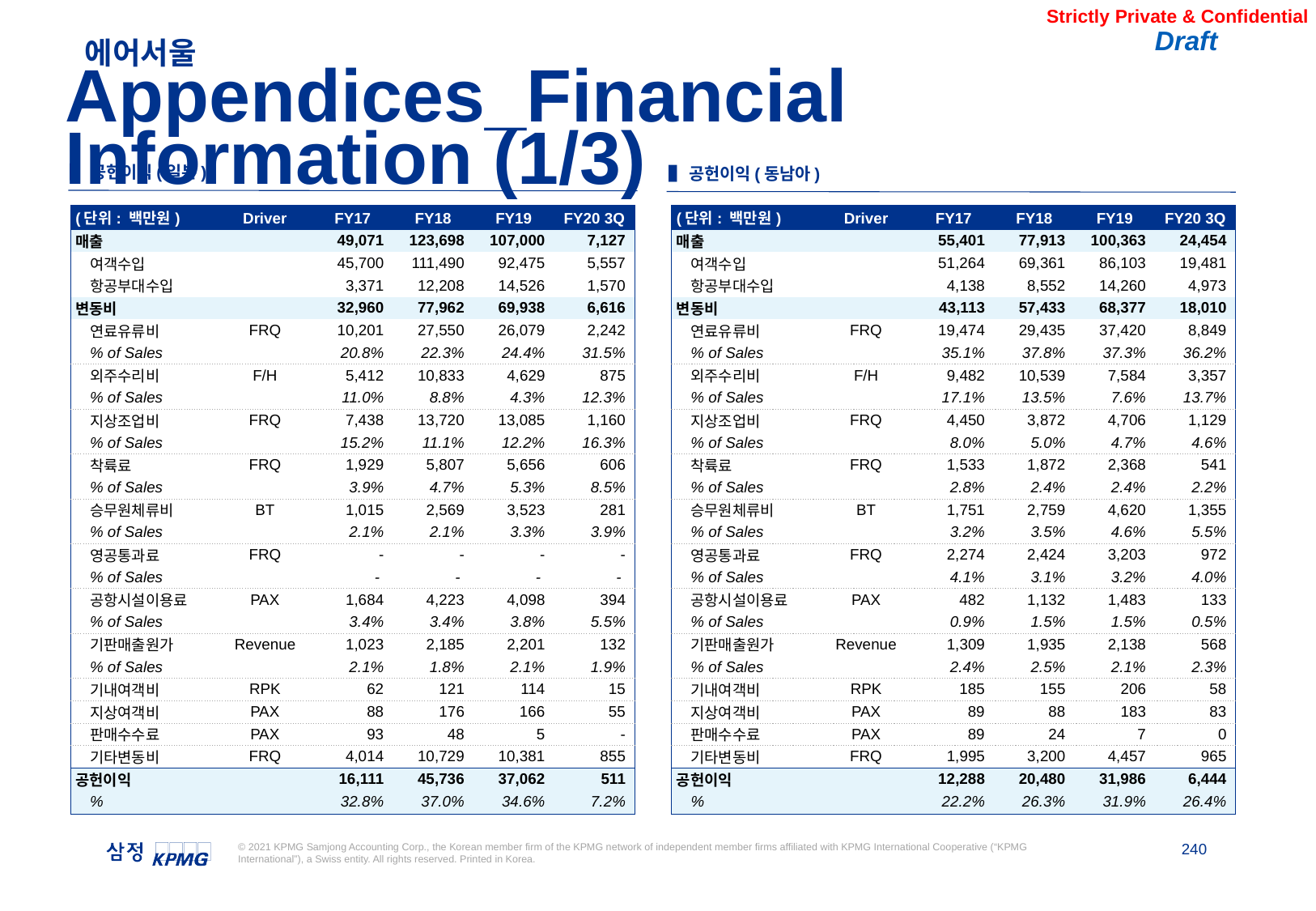

에어서울
Appendices_Financial Information (1/3)
▌공헌이익(일본)

▌공헌이익(동남아)

| (단위: 백만원) | Driver | FY17 | FY18 | FY19 | FY20 3Q |
| --- | --- | --- | --- | --- | --- |
| 매출 |  | 49,071 | 123,698 | 107,000 | 7,127 |
| 여객수입 |  | 45,700 | 111,490 | 92,475 | 5,557 |
| 항공부대수입 |  | 3,371 | 12,208 | 14,526 | 1,570 |
| 변동비 |  | 32,960 | 77,962 | 69,938 | 6,616 |
| 연료유류비 | FRQ | 10,201 | 27,550 | 26,079 | 2,242 |
| % of Sales |  | 20.8% | 22.3% | 24.4% | 31.5% |
| 외주수리비 | F/H | 5,412 | 10,833 | 4,629 | 875 |
| % of Sales |  | 11.0% | 8.8% | 4.3% | 12.3% |
| 지상조업비 | FRQ | 7,438 | 13,720 | 13,085 | 1,160 |
| % of Sales |  | 15.2% | 11.1% | 12.2% | 16.3% |
| 착륙료 | FRQ | 1,929 | 5,807 | 5,656 | 606 |
| % of Sales |  | 3.9% | 4.7% | 5.3% | 8.5% |
| 승무원체류비 | BT | 1,015 | 2,569 | 3,523 | 281 |
| % of Sales |  | 2.1% | 2.1% | 3.3% | 3.9% |
| 영공통과료 | FRQ | - | - | - | - |
| % of Sales |  | - | - | - | - |
| 공항시설이용료 | PAX | 1,684 | 4,223 | 4,098 | 394 |
| % of Sales |  | 3.4% | 3.4% | 3.8% | 5.5% |
| 기판매출원가 | Revenue | 1,023 | 2,185 | 2,201 | 132 |
| % of Sales |  | 2.1% | 1.8% | 2.1% | 1.9% |
| 기내여객비 | RPK | 62 | 121 | 114 | 15 |
| 지상여객비 | PAX | 88 | 176 | 166 | 55 |
| 판매수수료 | PAX | 93 | 48 | 5 | - |
| 기타변동비 | FRQ | 4,014 | 10,729 | 10,381 | 855 |
| 공헌이익 |  | 16,111 | 45,736 | 37,062 | 511 |
| % |  | 32.8% | 37.0% | 34.6% | 7.2% |
| (단위: 백만원) | Driver | FY17 | FY18 | FY19 | FY20 3Q |
| --- | --- | --- | --- | --- | --- |
| 매출 |  | 55,401 | 77,913 | 100,363 | 24,454 |
| 여객수입 |  | 51,264 | 69,361 | 86,103 | 19,481 |
| 항공부대수입 |  | 4,138 | 8,552 | 14,260 | 4,973 |
| 변동비 |  | 43,113 | 57,433 | 68,377 | 18,010 |
| 연료유류비 | FRQ | 19,474 | 29,435 | 37,420 | 8,849 |
| % of Sales |  | 35.1% | 37.8% | 37.3% | 36.2% |
| 외주수리비 | F/H | 9,482 | 10,539 | 7,584 | 3,357 |
| % of Sales |  | 17.1% | 13.5% | 7.6% | 13.7% |
| 지상조업비 | FRQ | 4,450 | 3,872 | 4,706 | 1,129 |
| % of Sales |  | 8.0% | 5.0% | 4.7% | 4.6% |
| 착륙료 | FRQ | 1,533 | 1,872 | 2,368 | 541 |
| % of Sales |  | 2.8% | 2.4% | 2.4% | 2.2% |
| 승무원체류비 | BT | 1,751 | 2,759 | 4,620 | 1,355 |
| % of Sales |  | 3.2% | 3.5% | 4.6% | 5.5% |
| 영공통과료 | FRQ | 2,274 | 2,424 | 3,203 | 972 |
| % of Sales |  | 4.1% | 3.1% | 3.2% | 4.0% |
| 공항시설이용료 | PAX | 482 | 1,132 | 1,483 | 133 |
| % of Sales |  | 0.9% | 1.5% | 1.5% | 0.5% |
| 기판매출원가 | Revenue | 1,309 | 1,935 | 2,138 | 568 |
| % of Sales |  | 2.4% | 2.5% | 2.1% | 2.3% |
| 기내여객비 | RPK | 185 | 155 | 206 | 58 |
| 지상여객비 | PAX | 89 | 88 | 183 | 83 |
| 판매수수료 | PAX | 89 | 24 | 7 | 0 |
| 기타변동비 | FRQ | 1,995 | 3,200 | 4,457 | 965 |
| 공헌이익 |  | 12,288 | 20,480 | 31,986 | 6,444 |
| % |  | 22.2% | 26.3% | 31.9% | 26.4% |